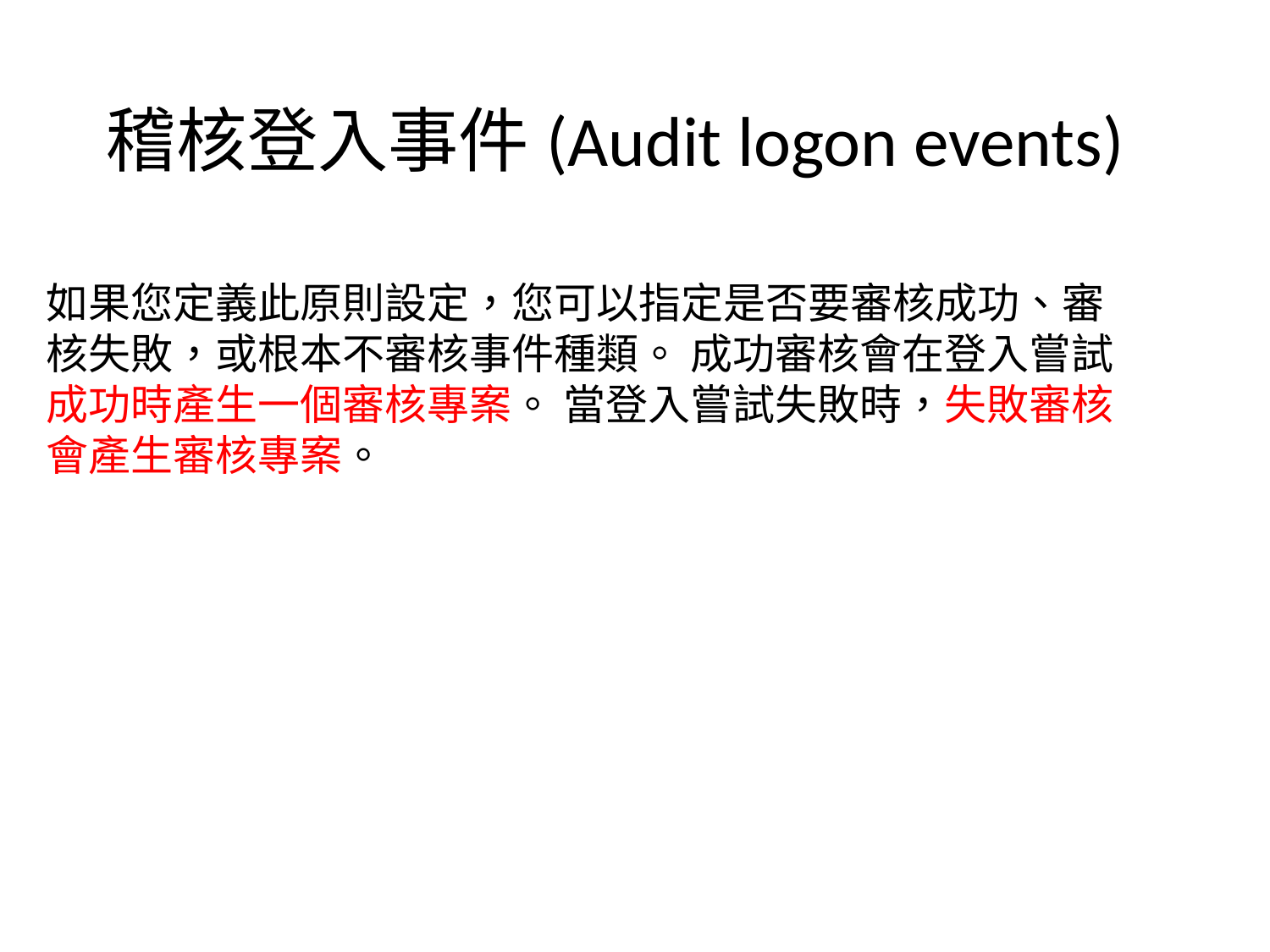

稽核登入事件(Audit logon events)
如果您定義此原則設定，您可以指定是否要審核成功、審核失敗，或根本不審核事件種類。 成功審核會在登入嘗試成功時產生一個審核專案。 當登入嘗試失敗時，失敗審核會產生審核專案。